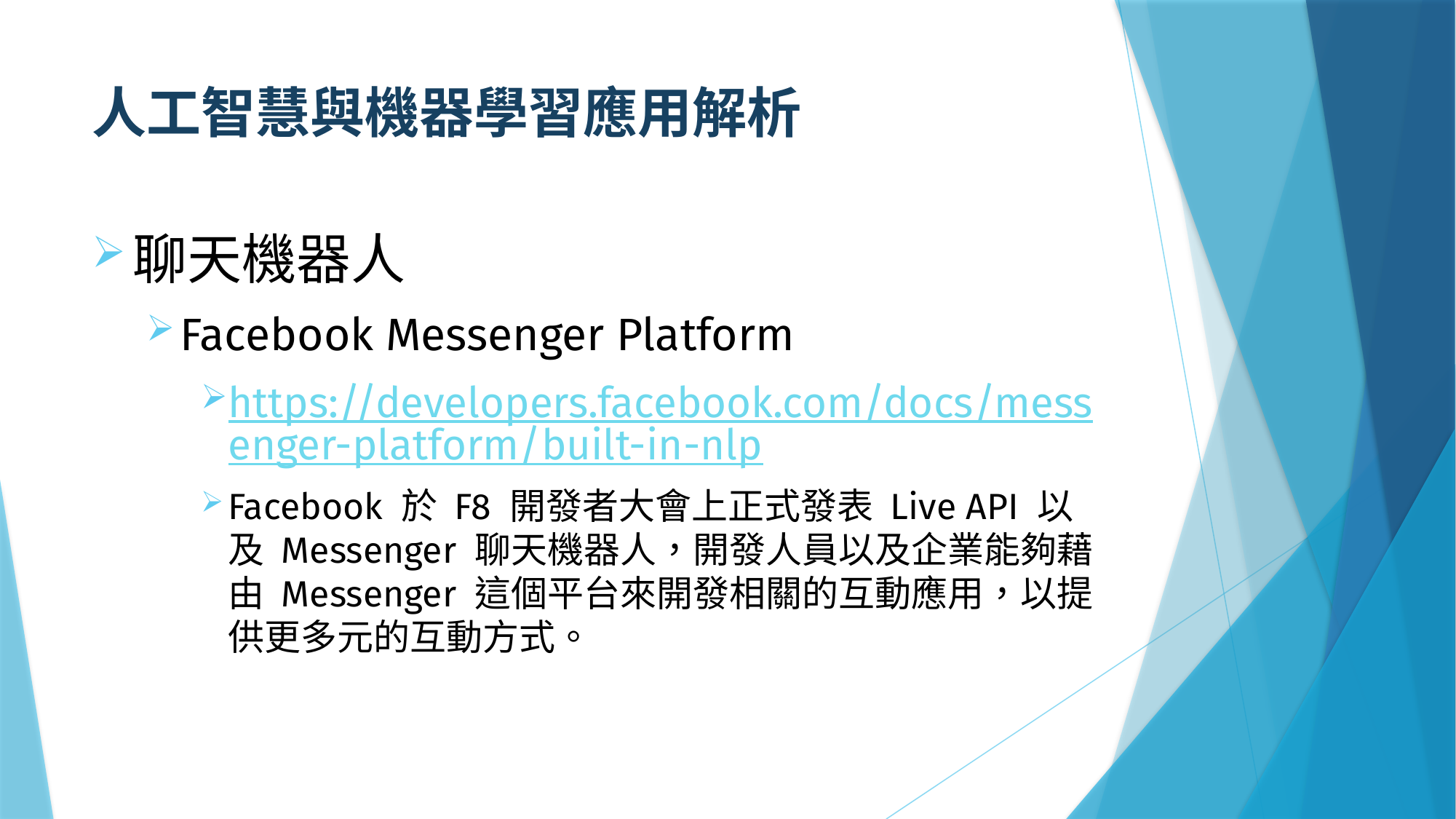

# 人工智慧與機器學習應用解析
聊天機器人
Facebook Messenger Platform
https://developers.facebook.com/docs/messenger-platform/built-in-nlp
Facebook 於 F8 開發者大會上正式發表 Live API 以及 Messenger 聊天機器人，開發人員以及企業能夠藉由 Messenger 這個平台來開發相關的互動應用，以提供更多元的互動方式。